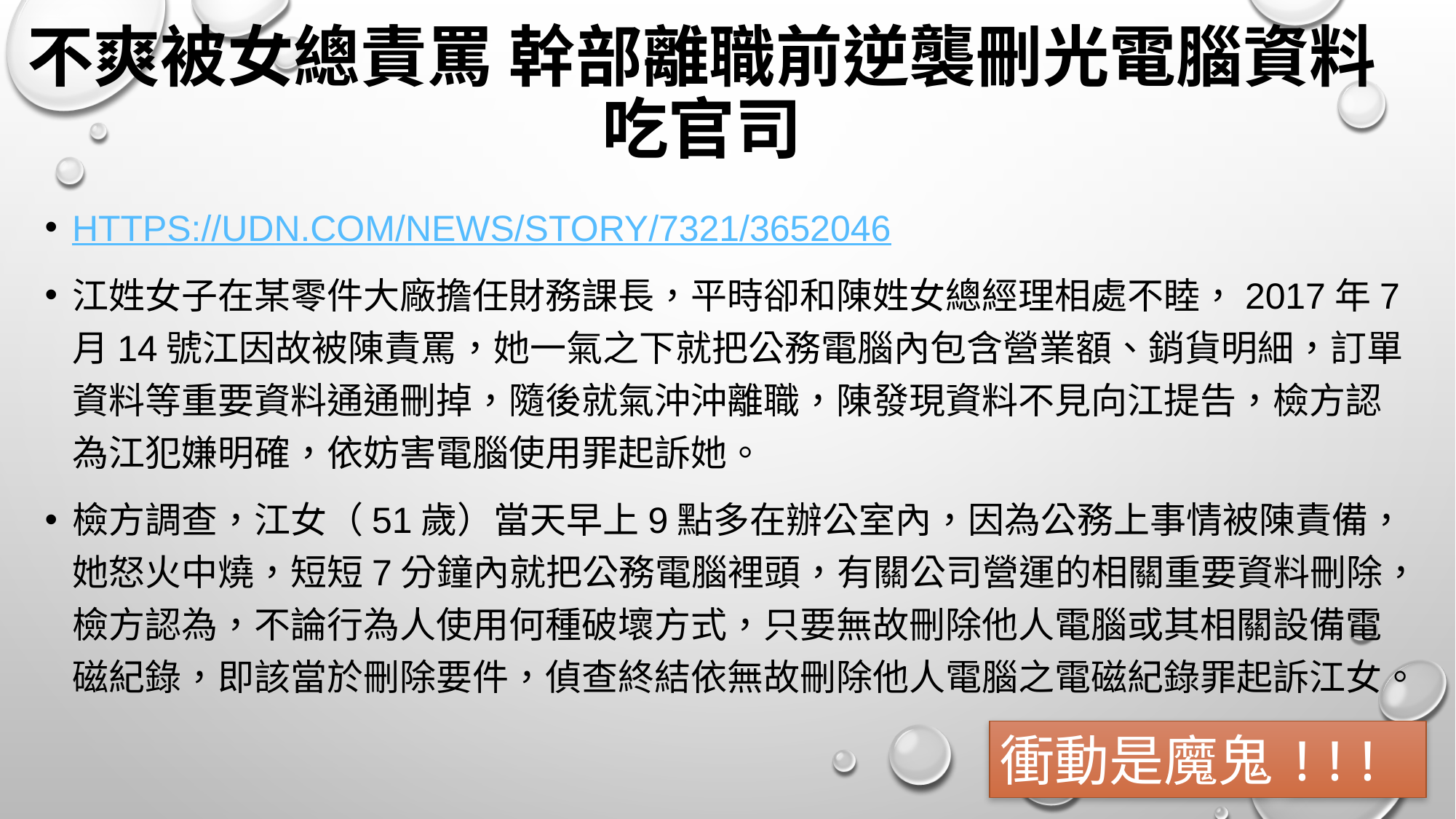

# 不爽被女總責罵 幹部離職前逆襲刪光電腦資料吃官司
https://udn.com/news/story/7321/3652046
江姓女子在某零件大廠擔任財務課長，平時卻和陳姓女總經理相處不睦，2017年7月14號江因故被陳責罵，她一氣之下就把公務電腦內包含營業額、銷貨明細，訂單資料等重要資料通通刪掉，隨後就氣沖沖離職，陳發現資料不見向江提告，檢方認為江犯嫌明確，依妨害電腦使用罪起訴她。
檢方調查，江女（51歲）當天早上9點多在辦公室內，因為公務上事情被陳責備，她怒火中燒，短短7分鐘內就把公務電腦裡頭，有關公司營運的相關重要資料刪除，檢方認為，不論行為人使用何種破壞方式，只要無故刪除他人電腦或其相關設備電磁紀錄，即該當於刪除要件，偵查終結依無故刪除他人電腦之電磁紀錄罪起訴江女。
衝動是魔鬼!!!